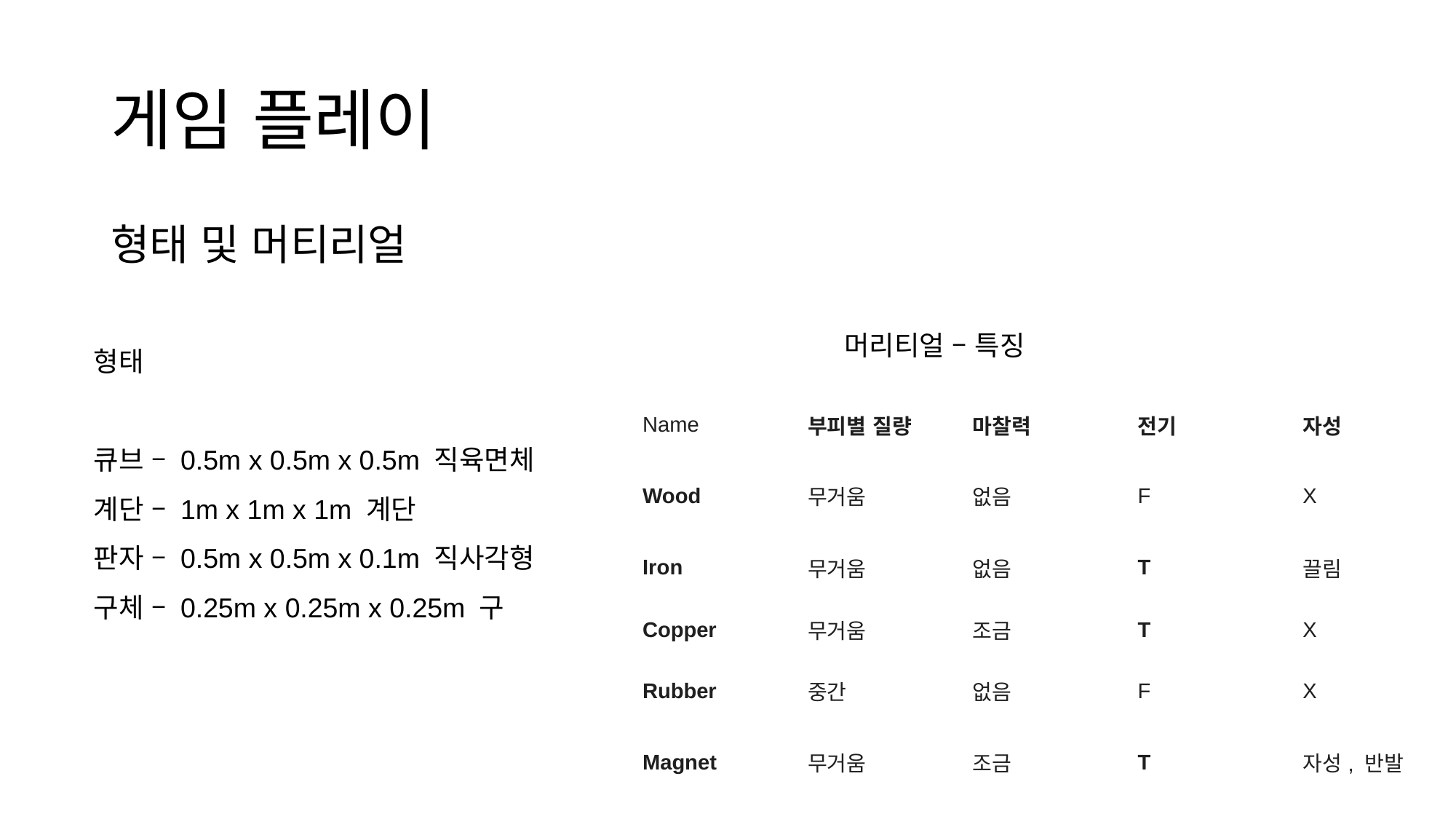

# 게임 플레이
형태 및 머티리얼
형태

큐브 – 0.5m x 0.5m x 0.5m 직육면체
계단 – 1m x 1m x 1m 계단
판자 – 0.5m x 0.5m x 0.1m 직사각형
구체 – 0.25m x 0.25m x 0.25m 구
머리티얼 – 특징
| Name | 부피별 질량 | 마찰력 | 전기 | 자성 |
| --- | --- | --- | --- | --- |
| Wood | 무거움 | 없음 | F | X |
| Iron | 무거움 | 없음 | T | 끌림 |
| Copper | 무거움 | 조금 | T | X |
| Rubber | 중간 | 없음 | F | X |
| Magnet | 무거움 | 조금 | T | 자성, 반발 |